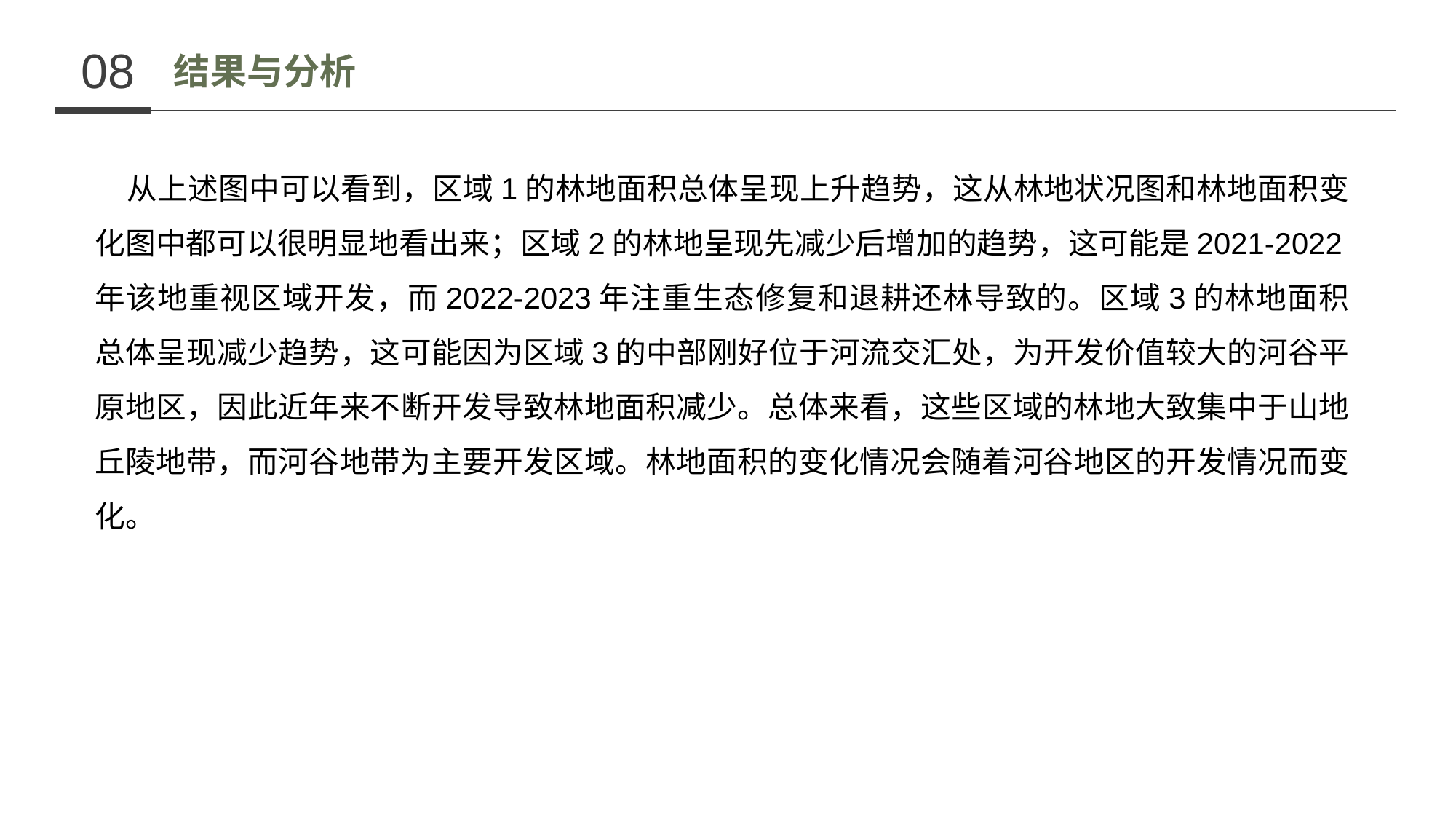

08
结果与分析
从上述图中可以看到，区域1的林地面积总体呈现上升趋势，这从林地状况图和林地面积变化图中都可以很明显地看出来；区域2的林地呈现先减少后增加的趋势，这可能是2021-2022年该地重视区域开发，而2022-2023年注重生态修复和退耕还林导致的。区域3的林地面积总体呈现减少趋势，这可能因为区域3的中部刚好位于河流交汇处，为开发价值较大的河谷平原地区，因此近年来不断开发导致林地面积减少。总体来看，这些区域的林地大致集中于山地丘陵地带，而河谷地带为主要开发区域。林地面积的变化情况会随着河谷地区的开发情况而变化。